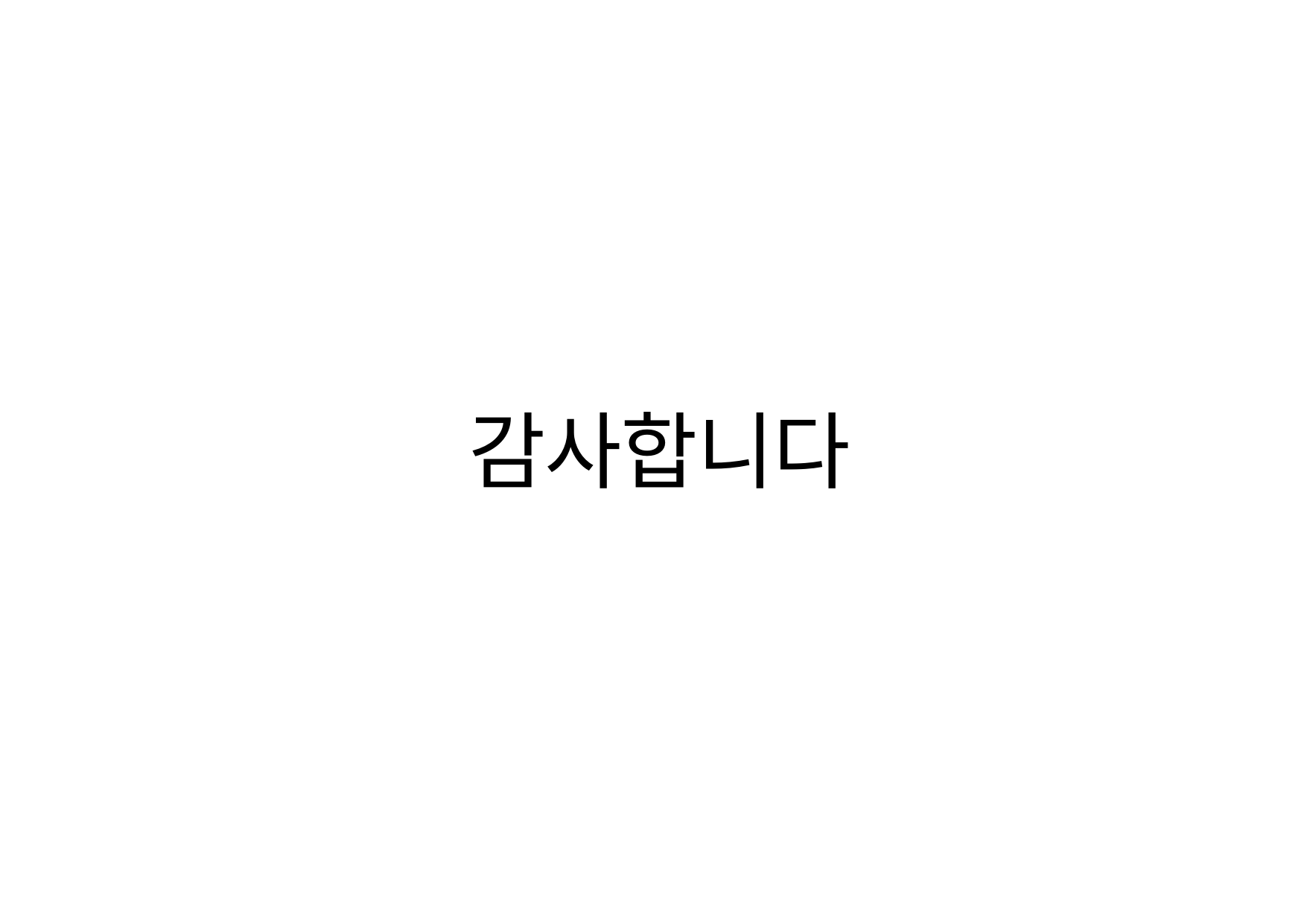

유저 시나리오 1
유저 시나리오 2
유저 시나리오 3
감사합니다